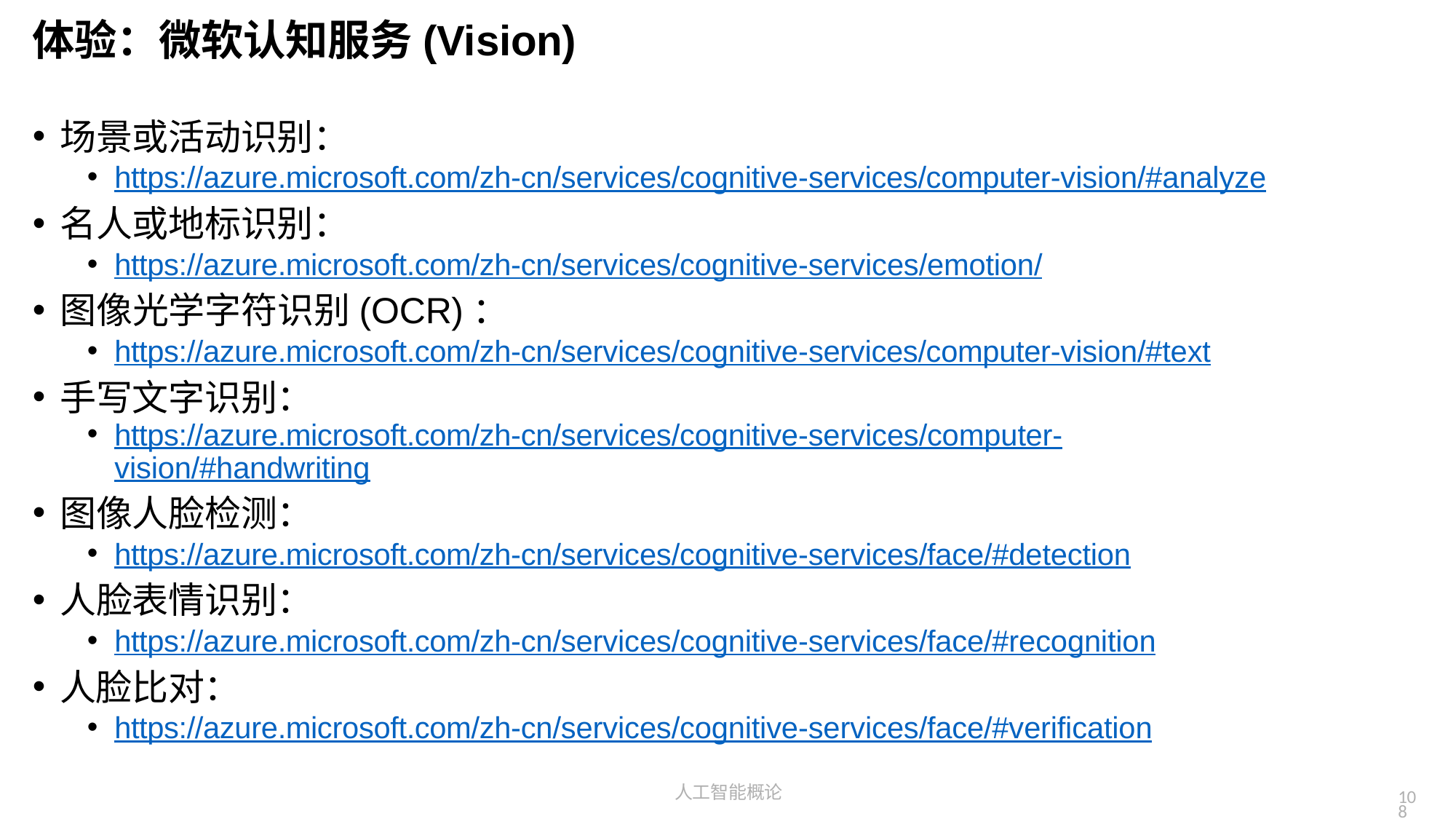

# 体验：微软认知服务(Vision)
场景或活动识别：
https://azure.microsoft.com/zh-cn/services/cognitive-services/computer-vision/#analyze
名人或地标识别：
https://azure.microsoft.com/zh-cn/services/cognitive-services/emotion/
图像光学字符识别(OCR)：
https://azure.microsoft.com/zh-cn/services/cognitive-services/computer-vision/#text
手写文字识别：
https://azure.microsoft.com/zh-cn/services/cognitive-services/computer-
vision/#handwriting
图像人脸检测：
https://azure.microsoft.com/zh-cn/services/cognitive-services/face/#detection
人脸表情识别：
https://azure.microsoft.com/zh-cn/services/cognitive-services/face/#recognition
人脸比对：
https://azure.microsoft.com/zh-cn/services/cognitive-services/face/#verification
人工智能概论
108